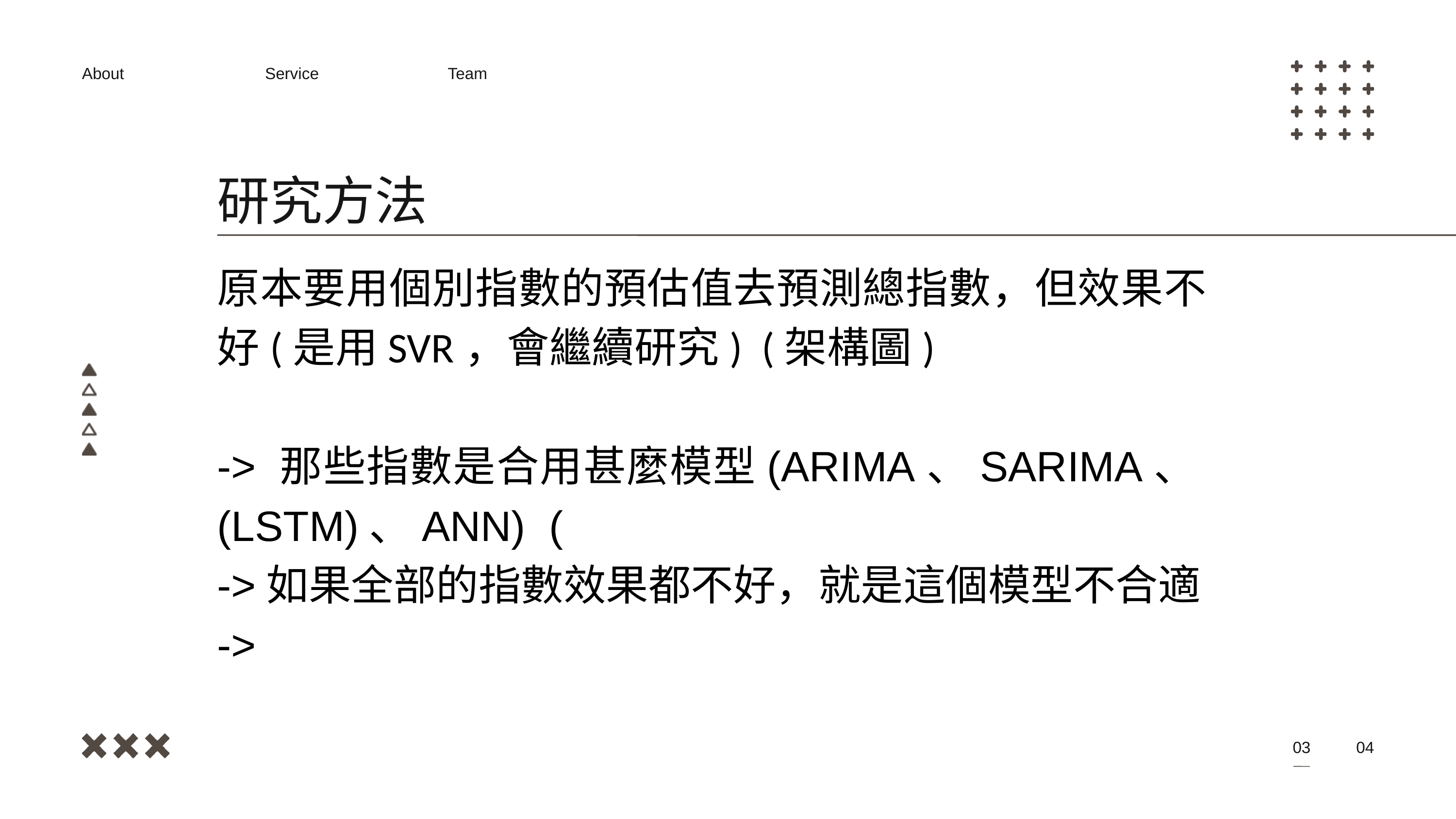

About
Service
Team

研究方法

原本要用個別指數的預估值去預測總指數，但效果不好(是用SVR，會繼續研究)  (架構圖)

-> 那些指數是合用甚麼模型(ARIMA、SARIMA、(LSTM)、ANN)  (
->如果全部的指數效果都不好，就是這個模型不合適
->

567+
Happy Client
789+
Project Done

03
04